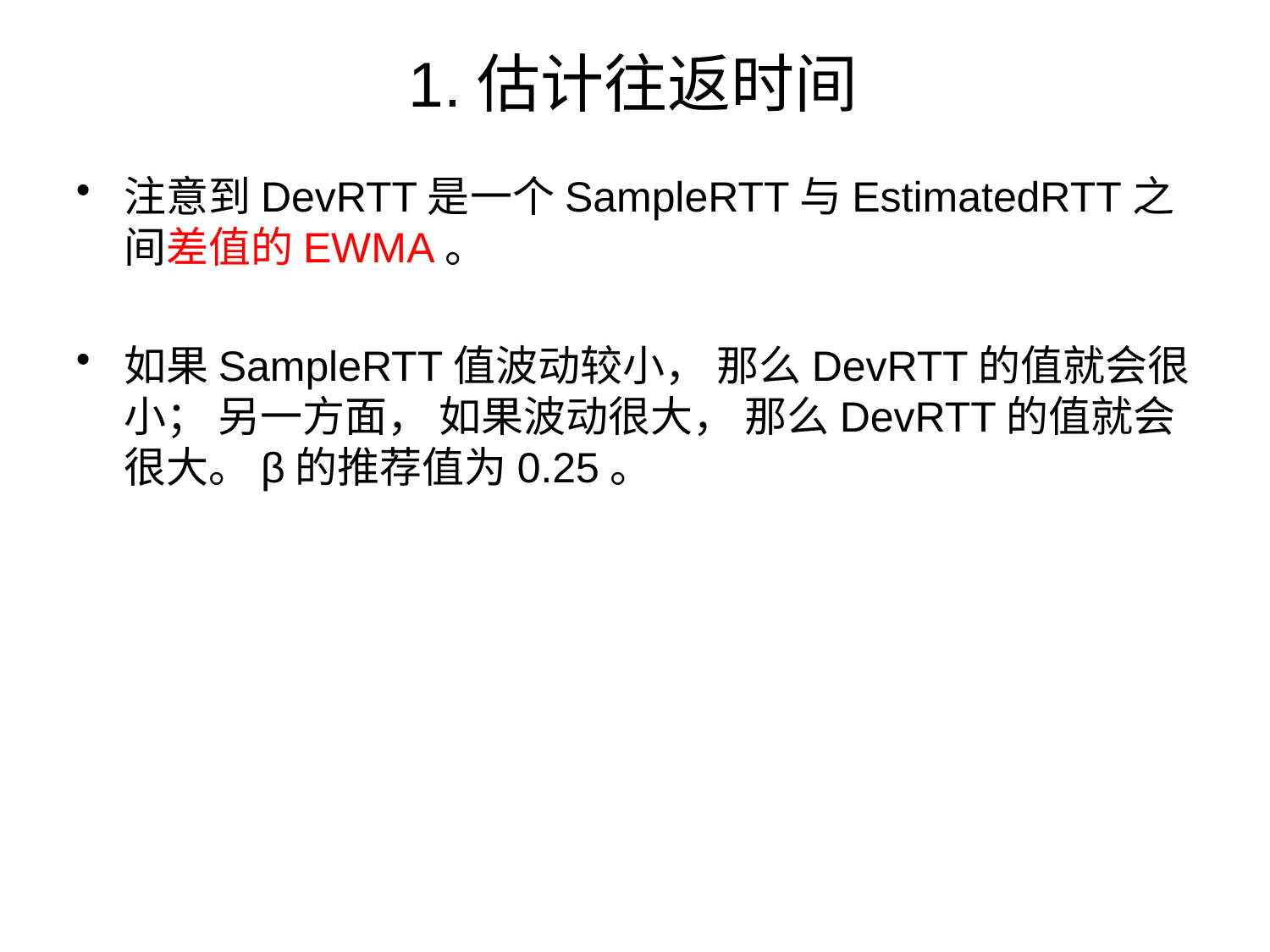

# 1.估计往返时间
注意到DevRTT是一个SampleRTT与EstimatedRTT之间差值的EWMA。

如果SampleRTT值波动较小， 那么DevRTT的值就会很小； 另一方面， 如果波动很大， 那么DevRTT的值就会很大。β的推荐值为0.25。